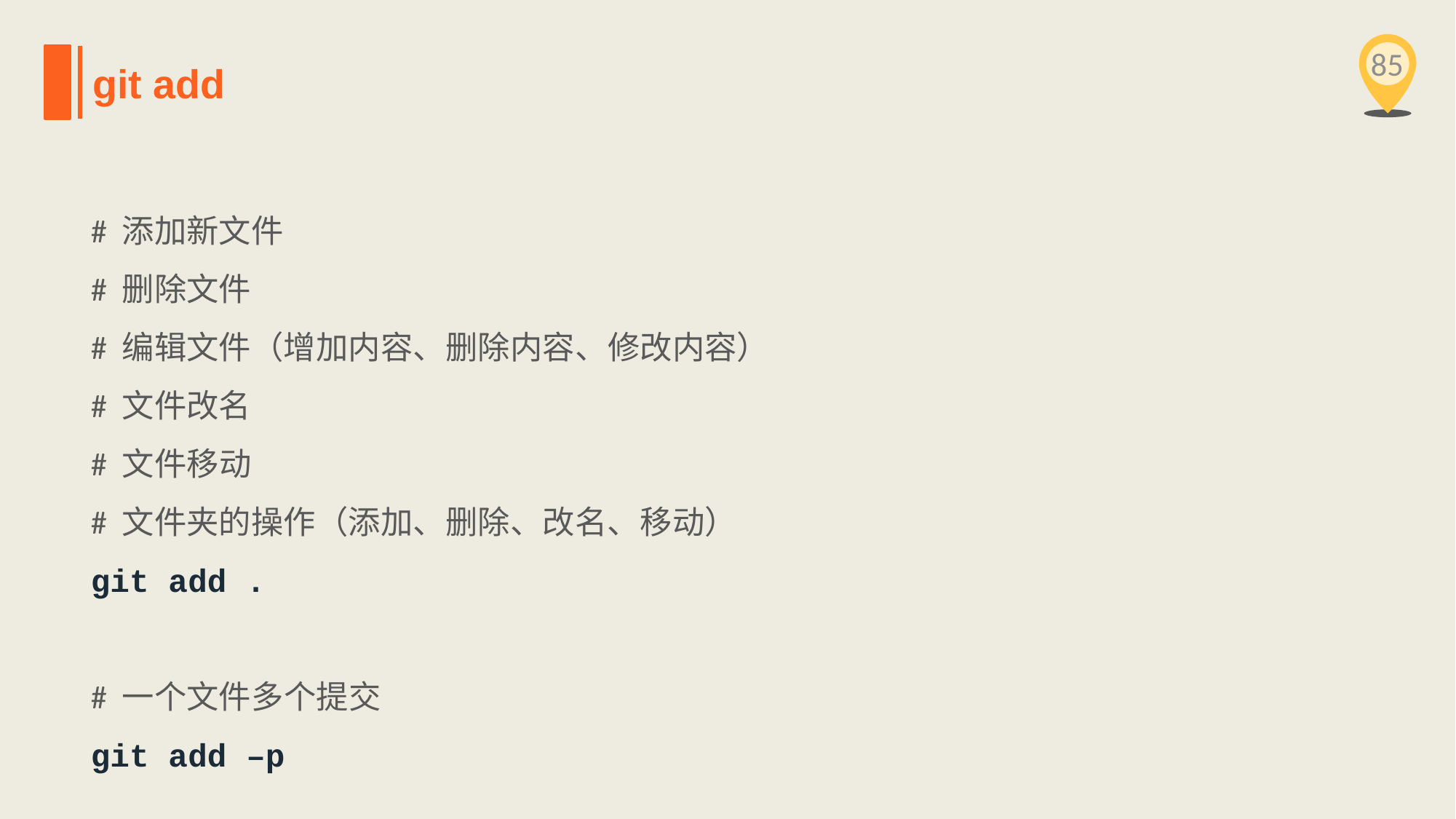

85

git add
# 添加新文件
# 删除文件
# 编辑文件（增加内容、删除内容、修改内容）
# 文件改名
# 文件移动
# 文件夹的操作（添加、删除、改名、移动）
git add .

# 一个文件多个提交
git add –p